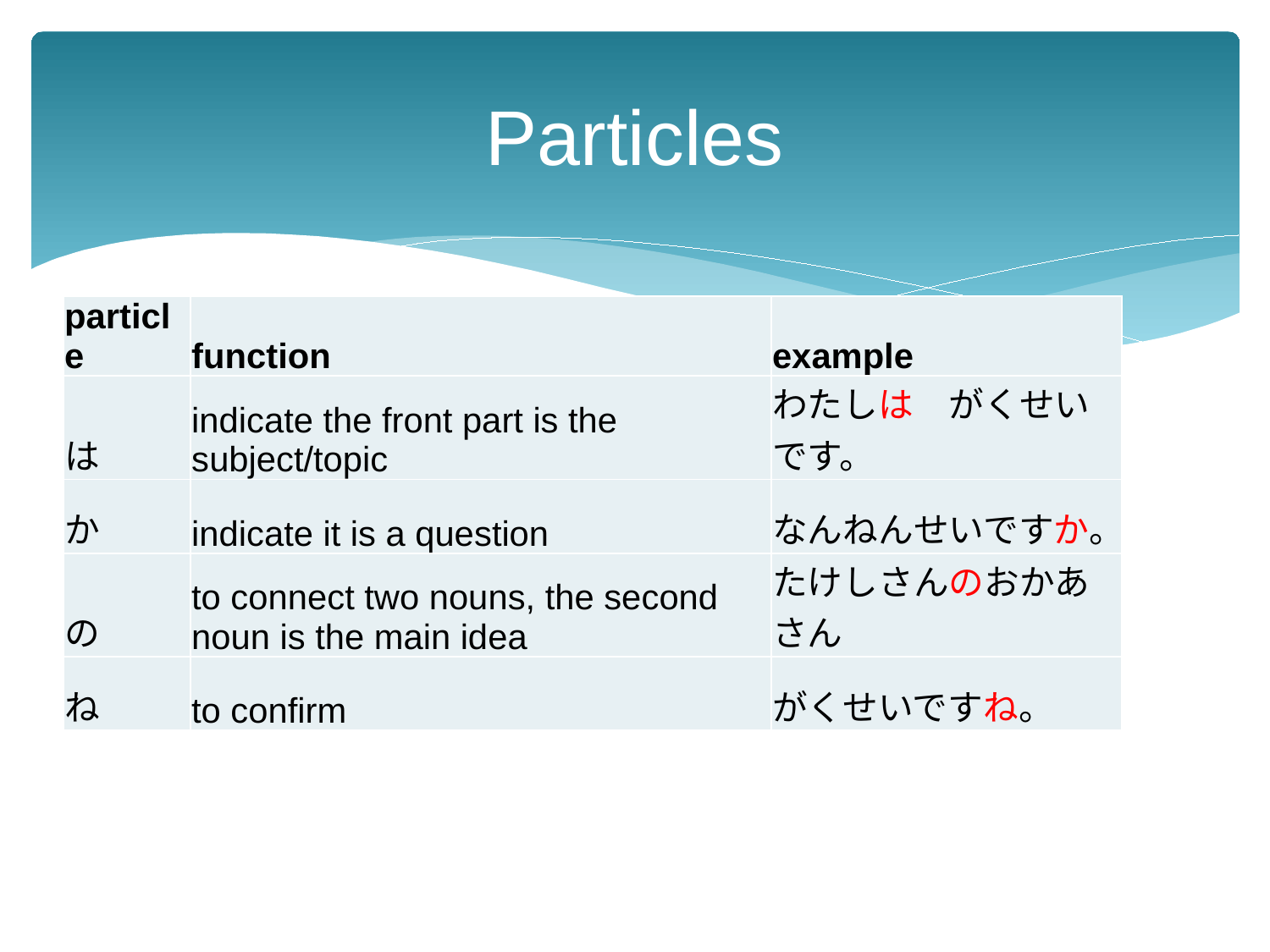

# Particles
| particle | function | example |
| --- | --- | --- |
| は | indicate the front part is the subject/topic | わたしは　がくせいです。 |
| か | indicate it is a question | なんねんせいですか。 |
| の | to connect two nouns, the second noun is the main idea | たけしさんのおかあさん |
| ね | to confirm | がくせいですね。 |